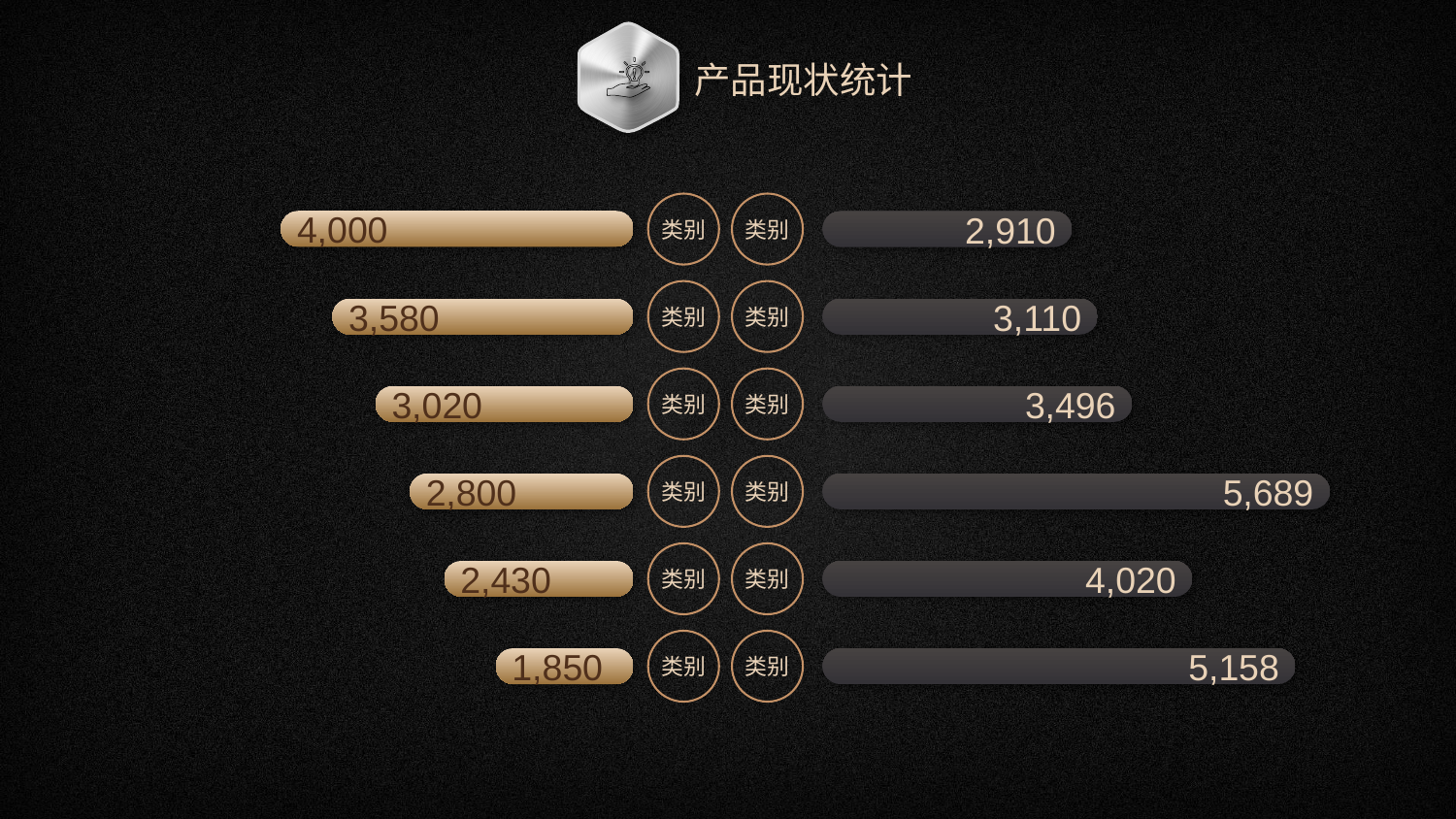

产品现状统计
类别
类别
4,000
2,910
类别
类别
3,580
3,110
类别
类别
3,020
3,496
类别
类别
2,800
5,689
类别
类别
2,430
4,020
类别
类别
1,850
5,158